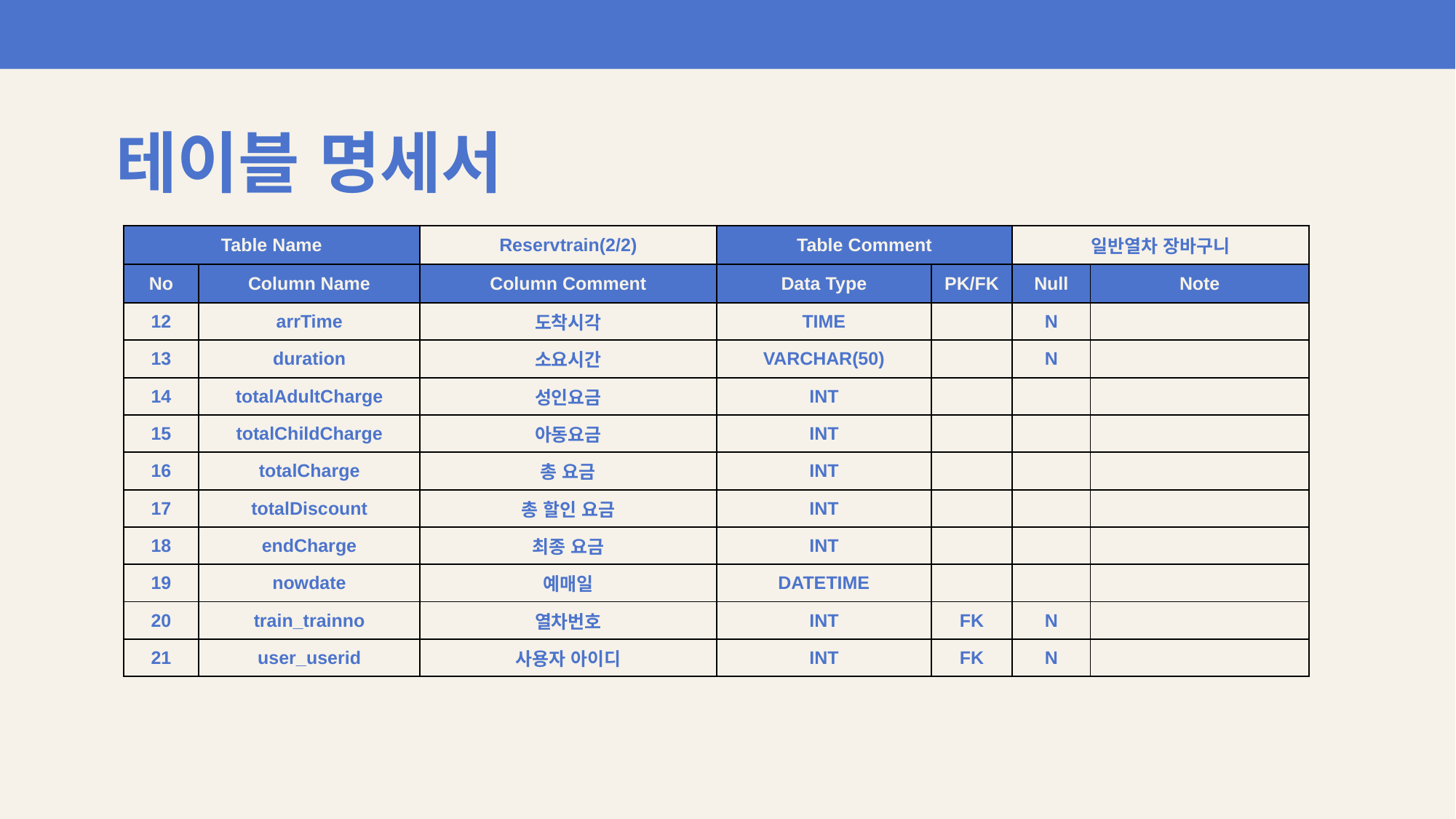

테이블 명세서
| Table Name |  | Reservtrain(2/2) | Table Comment |  | 일반열차 장바구니 |  |
| --- | --- | --- | --- | --- | --- | --- |
| No | Column Name | Column Comment | Data Type | PK/FK | Null | Note |
| 12 | arrTime | 도착시각 | TIME |  | N |  |
| 13 | duration | 소요시간 | VARCHAR(50) |  | N |  |
| 14 | totalAdultCharge | 성인요금 | INT |  |  |  |
| 15 | totalChildCharge | 아동요금 | INT |  |  |  |
| 16 | totalCharge | 총 요금 | INT |  |  |  |
| 17 | totalDiscount | 총 할인 요금 | INT |  |  |  |
| 18 | endCharge | 최종 요금 | INT |  |  |  |
| 19 | nowdate | 예매일 | DATETIME |  |  |  |
| 20 | train\_trainno | 열차번호 | INT | FK | N |  |
| 21 | user\_userid | 사용자 아이디 | INT | FK | N |  |